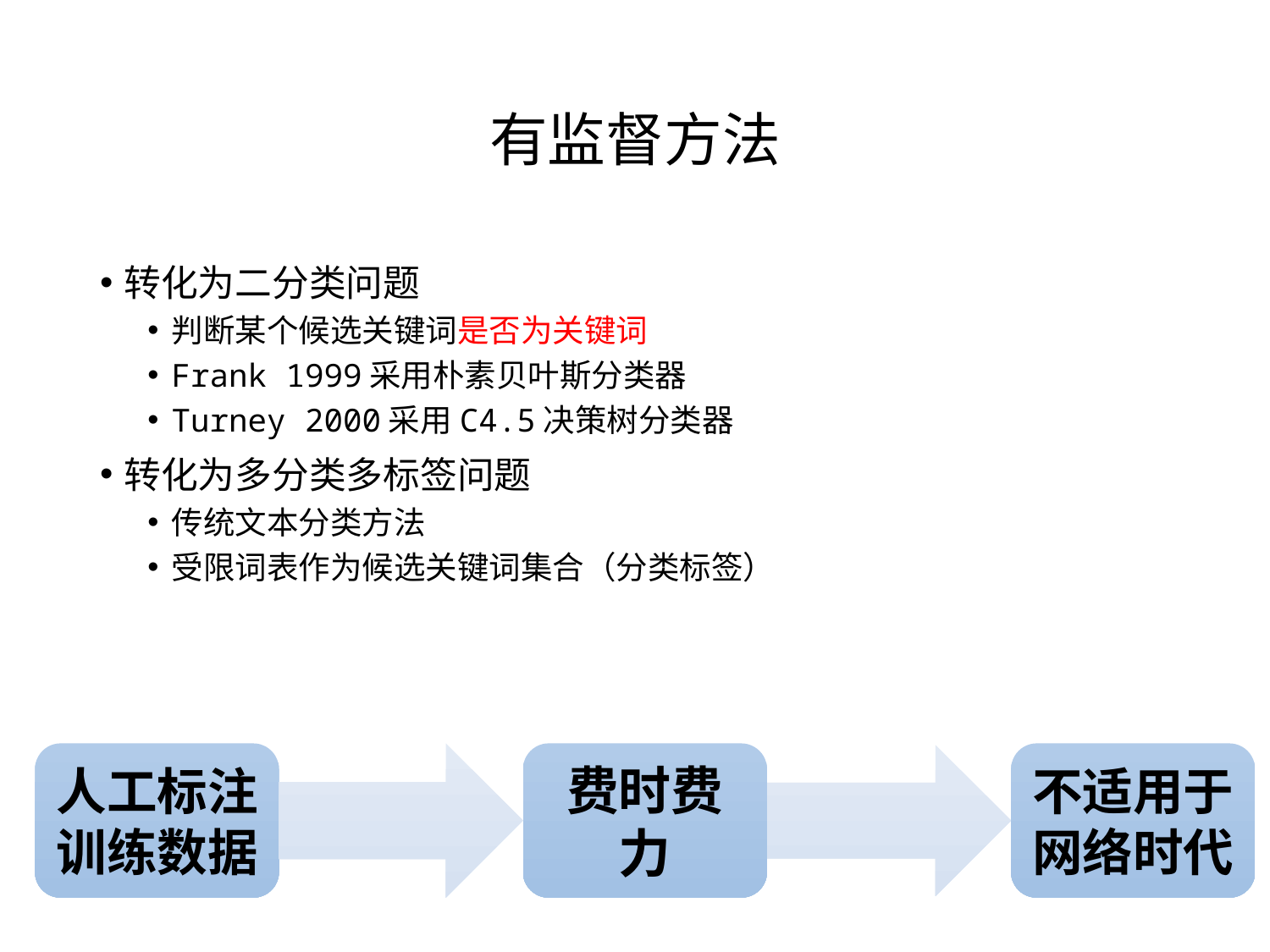

# 有监督方法
转化为二分类问题
判断某个候选关键词是否为关键词
Frank 1999采用朴素贝叶斯分类器
Turney 2000采用C4.5决策树分类器
转化为多分类多标签问题
传统文本分类方法
受限词表作为候选关键词集合（分类标签）
人工标注训练数据
费时费力
不适用于网络时代